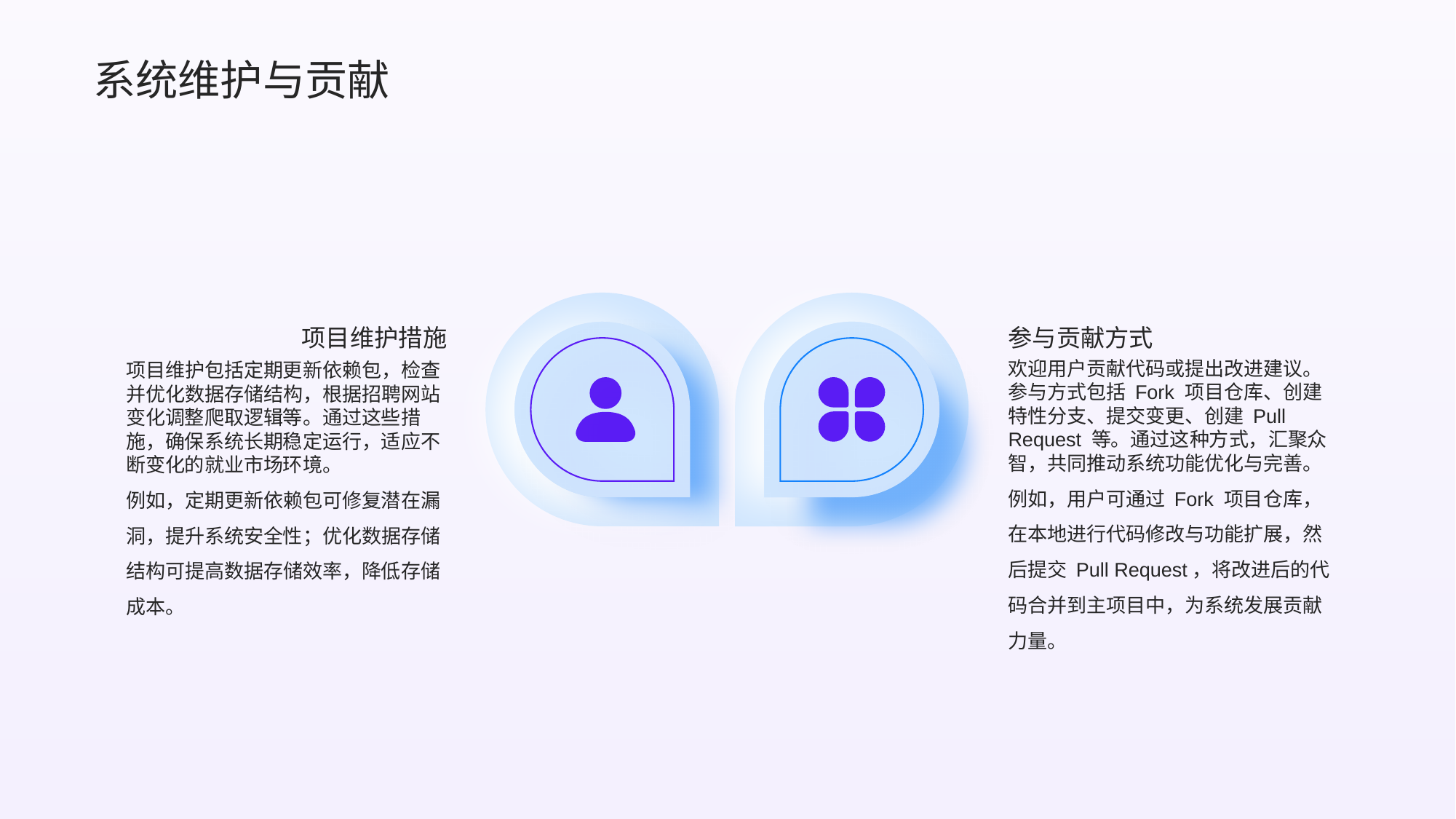

系统维护与贡献

项目维护措施
参与贡献方式

欢迎用户贡献代码或提出改进建议。参与方式包括 Fork 项目仓库、创建特性分支、提交变更、创建 Pull Request 等。通过这种方式，汇聚众智，共同推动系统功能优化与完善。
例如，用户可通过 Fork 项目仓库，在本地进行代码修改与功能扩展，然后提交 Pull Request，将改进后的代码合并到主项目中，为系统发展贡献力量。
项目维护包括定期更新依赖包，检查并优化数据存储结构，根据招聘网站变化调整爬取逻辑等。通过这些措施，确保系统长期稳定运行，适应不断变化的就业市场环境。
例如，定期更新依赖包可修复潜在漏洞，提升系统安全性；优化数据存储结构可提高数据存储效率，降低存储成本。